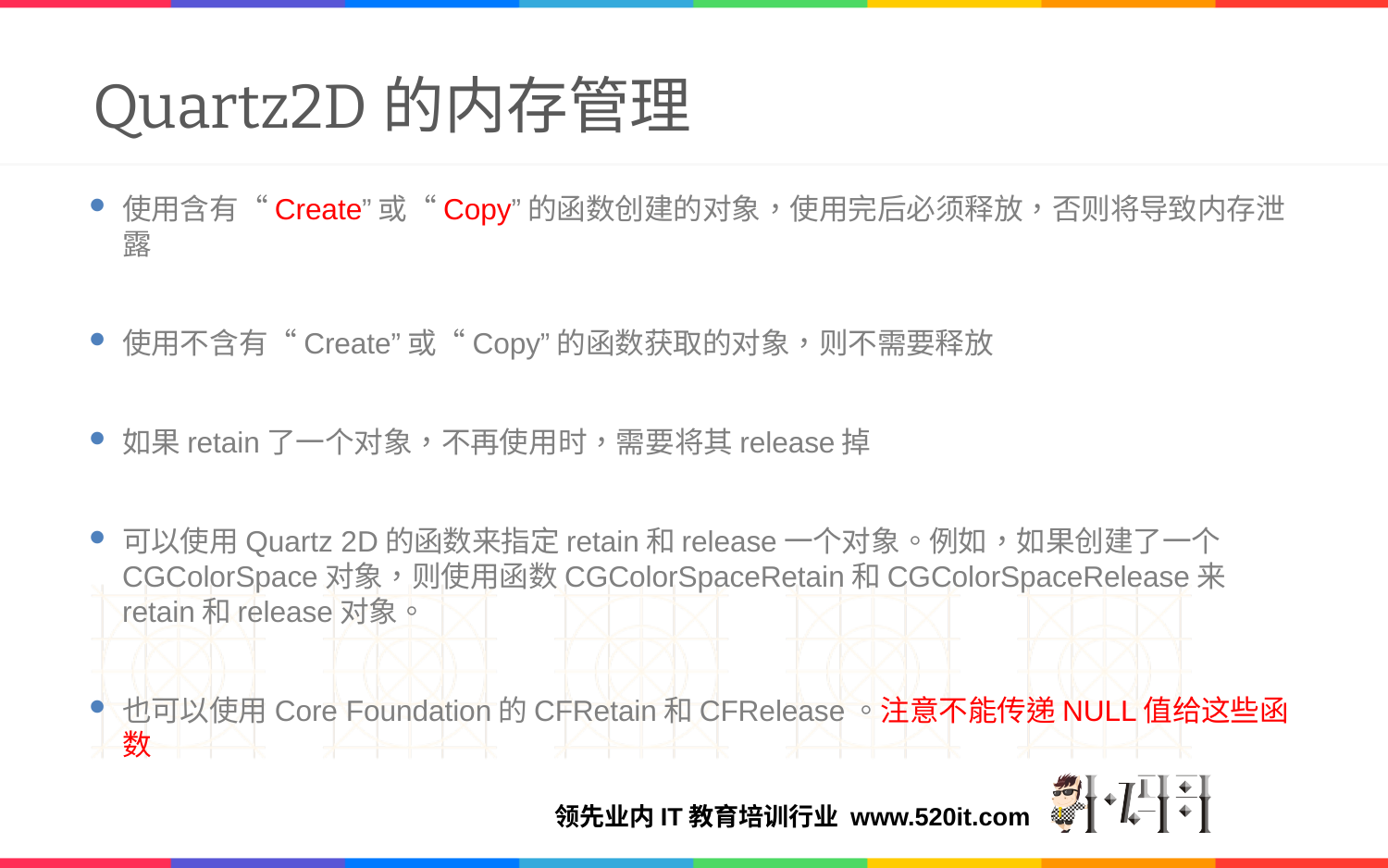

# Quartz2D的内存管理
使用含有“Create”或“Copy”的函数创建的对象，使用完后必须释放，否则将导致内存泄露

使用不含有“Create”或“Copy”的函数获取的对象，则不需要释放

如果retain了一个对象，不再使用时，需要将其release掉

可以使用Quartz 2D的函数来指定retain和release一个对象。例如，如果创建了一个CGColorSpace对象，则使用函数CGColorSpaceRetain和CGColorSpaceRelease来retain和release对象。

也可以使用Core Foundation的CFRetain和CFRelease。注意不能传递NULL值给这些函数